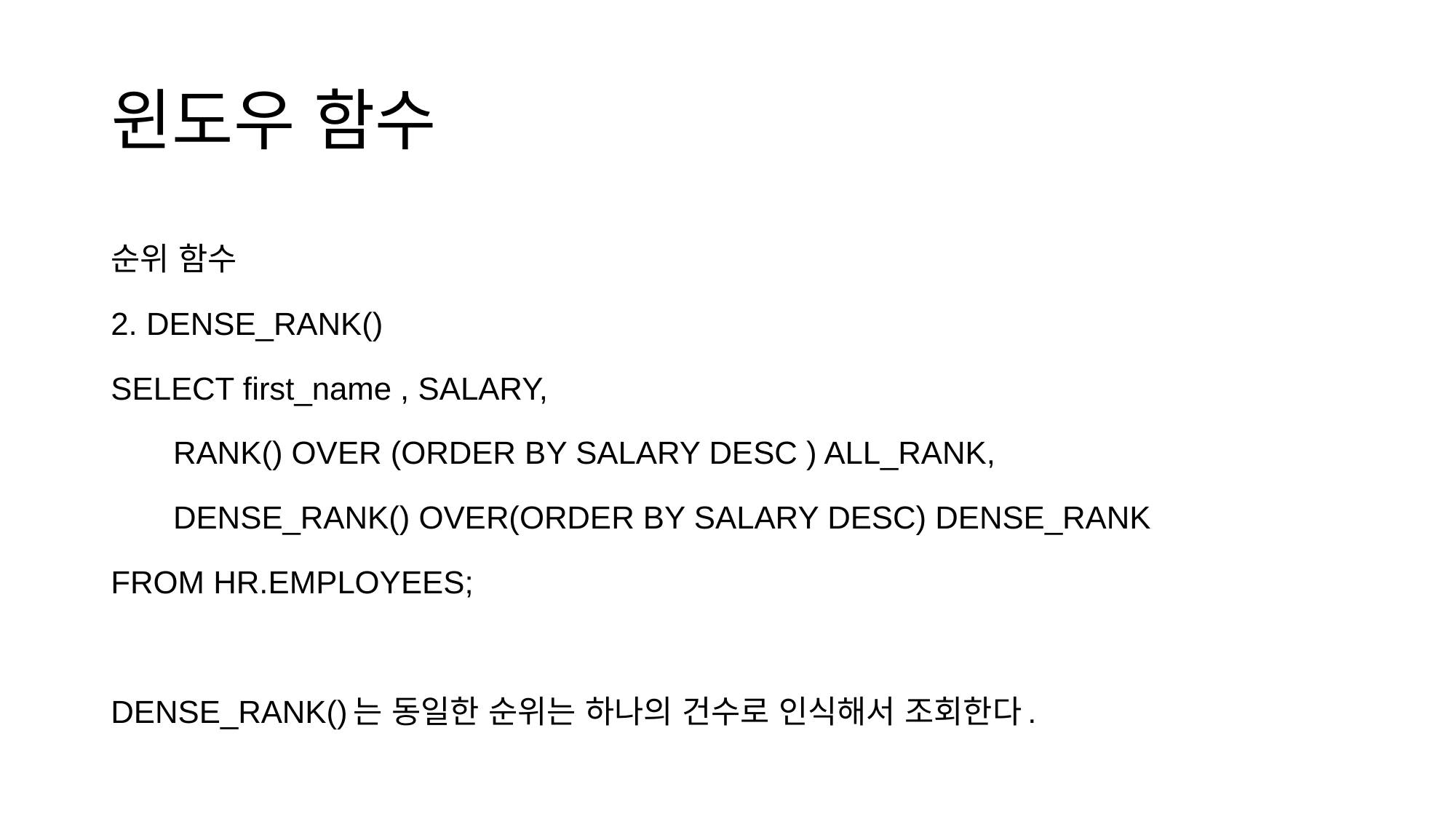

# 윈도우 함수
순위 함수
2. DENSE_RANK()
SELECT first_name , SALARY,
       RANK() OVER (ORDER BY SALARY DESC ) ALL_RANK,
       DENSE_RANK() OVER(ORDER BY SALARY DESC) DENSE_RANK
FROM HR.EMPLOYEES;

DENSE_RANK()는 동일한 순위는 하나의 건수로 인식해서 조회한다.